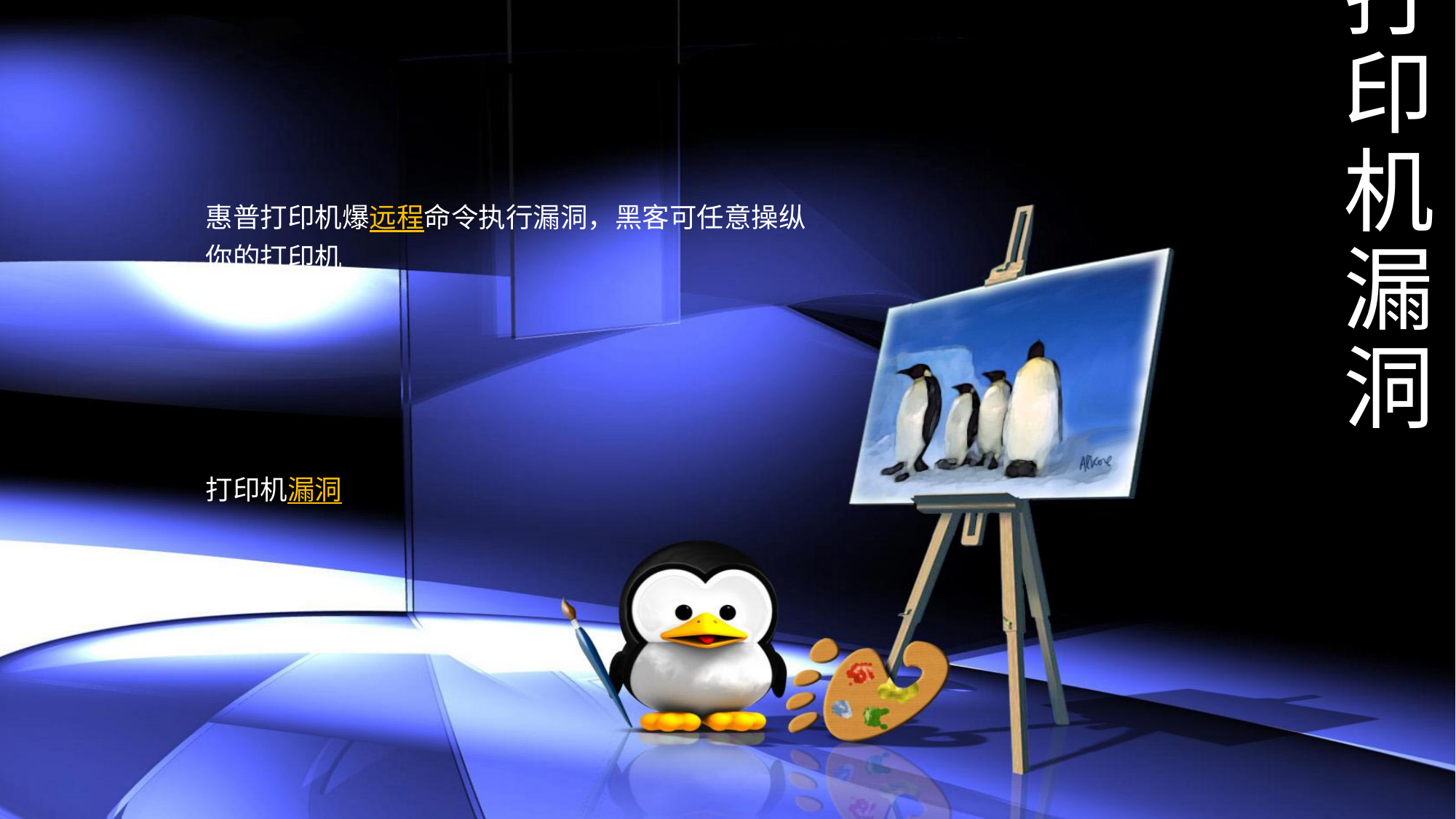

# 打印机漏洞
惠普打印机爆远程命令执行漏洞，黑客可任意操纵你的打印机
打印机漏洞